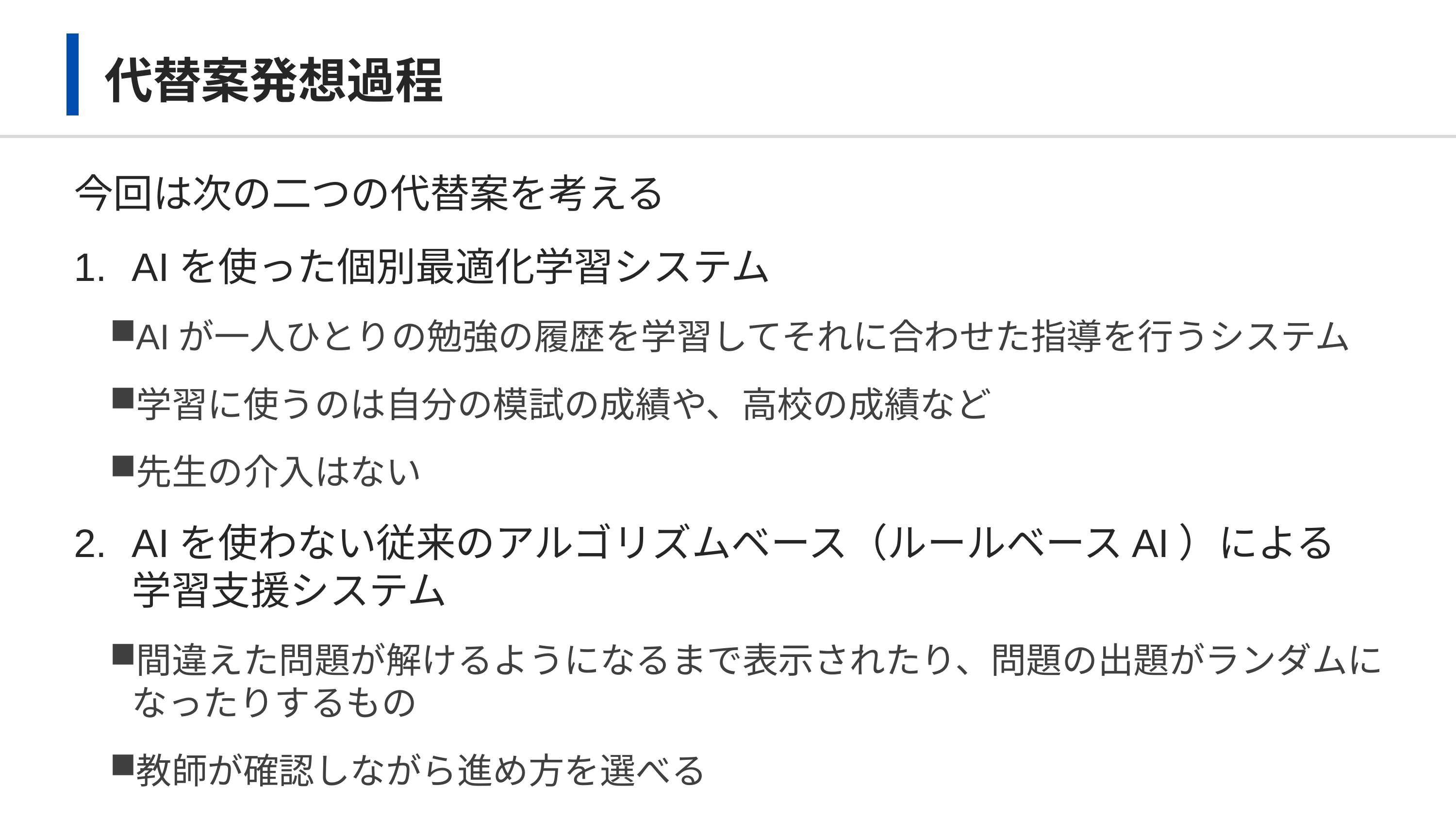

# 代替案発想過程
今回は次の二つの代替案を考える
AIを使った個別最適化学習システム
AIが一人ひとりの勉強の履歴を学習してそれに合わせた指導を行うシステム
学習に使うのは自分の模試の成績や、高校の成績など
先生の介入はない
AIを使わない従来のアルゴリズムベース（ルールベースAI）による
学習支援システム
間違えた問題が解けるようになるまで表示されたり、問題の出題がランダムになったりするもの
教師が確認しながら進め方を選べる